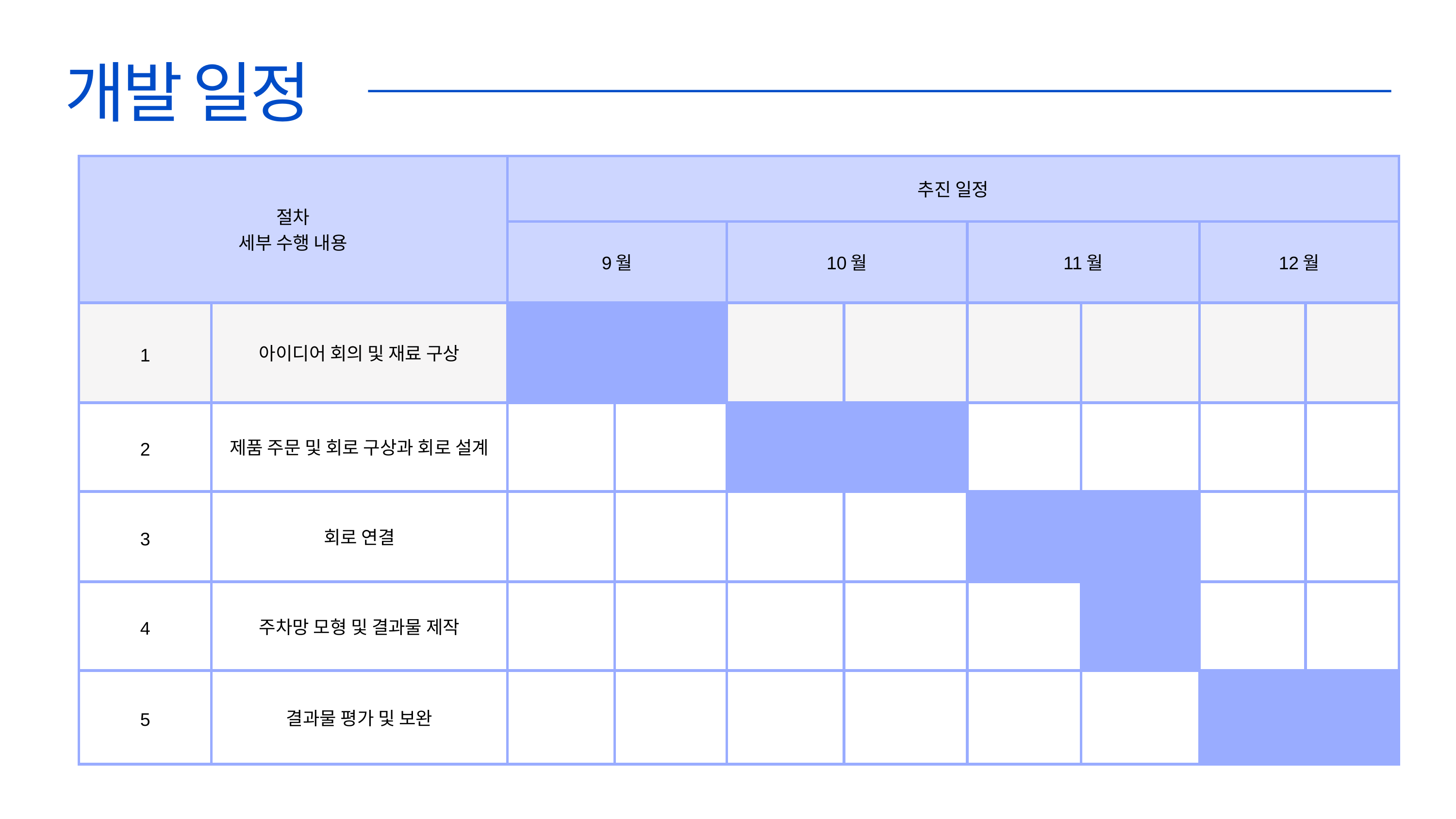

개발 일정

| 절차 세부 수행 내용 | 절차 세부 수행 내용 | 추진 일정 | 추진 일정 | 추진 일정 | 추진 일정 | 추진 일정 | 추진 일정 | 추진 일정 | 추진 일정 |
| --- | --- | --- | --- | --- | --- | --- | --- | --- | --- |
| 절차 세부 수행 내용 | 절차 세부 수행 내용 | 9월 | 9월 | 10월 | 10월 | 11월 | 11월 | 12월 | 12월 |
| 1 | 아이디어 회의 및 재료 구상 |  |  |  |  |  |  |  |  |
| 2 | 제품 주문 및 회로 구상과 회로 설계 |  |  |  |  |  |  |  |  |
| 3 | 회로 연결 |  |  |  |  |  |  |  |  |
| 4 | 주차망 모형 및 결과물 제작 |  |  |  |  |  |  |  |  |
| 5 | 결과물 평가 및 보완 |  |  |  |  |  |  |  |  |